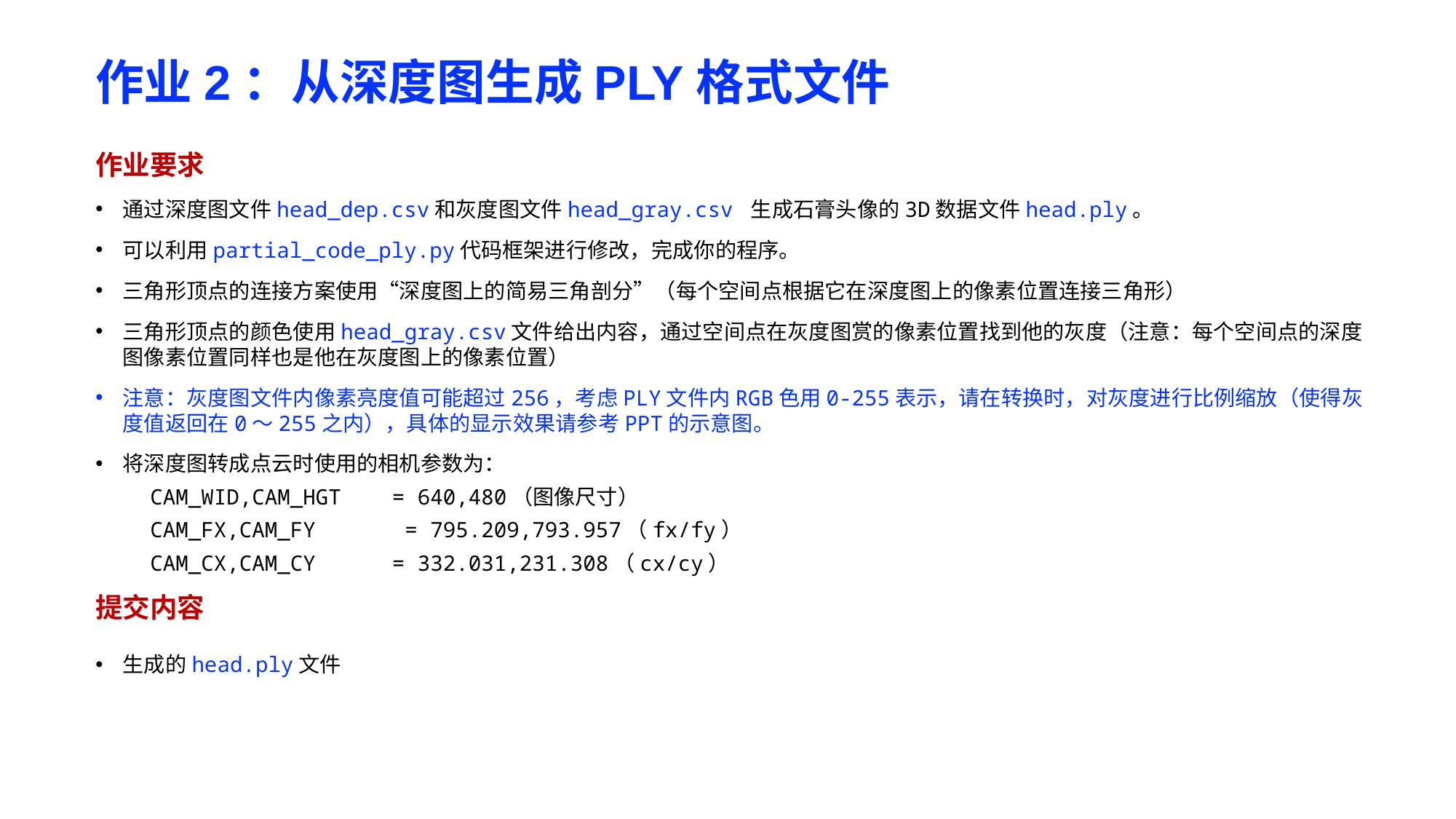

# 作业2：从深度图生成PLY格式文件
作业要求
通过深度图文件head_dep.csv和灰度图文件head_gray.csv 生成石膏头像的3D数据文件head.ply。
可以利用partial_code_ply.py代码框架进行修改，完成你的程序。
三角形顶点的连接方案使用“深度图上的简易三角剖分”（每个空间点根据它在深度图上的像素位置连接三角形）
三角形顶点的颜色使用head_gray.csv文件给出内容，通过空间点在灰度图赏的像素位置找到他的灰度（注意：每个空间点的深度图像素位置同样也是他在灰度图上的像素位置）
注意：灰度图文件内像素亮度值可能超过256，考虑PLY文件内RGB色用0-255表示，请在转换时，对灰度进行比例缩放（使得灰度值返回在0～255之内），具体的显示效果请参考PPT的示意图。
将深度图转成点云时使用的相机参数为：
CAM_WID,CAM_HGT    = 640,480（图像尺寸）
CAM_FX,CAM_FY       = 795.209,793.957（fx/fy）
CAM_CX,CAM_CY      = 332.031,231.308（cx/cy）
提交内容
生成的head.ply文件